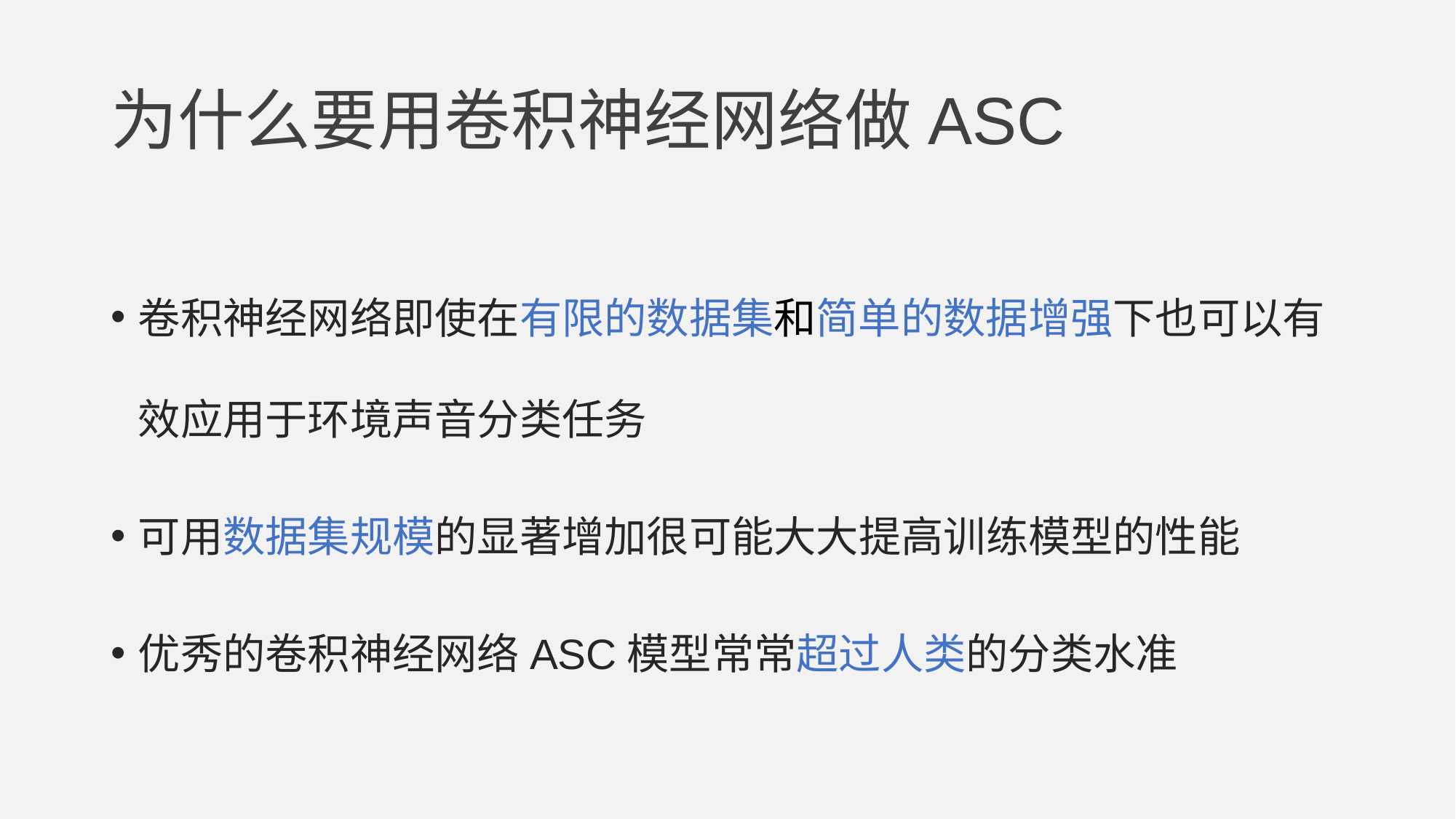

# 为什么要用卷积神经网络做ASC
卷积神经网络即使在有限的数据集和简单的数据增强下也可以有效应用于环境声音分类任务
可用数据集规模的显著增加很可能大大提高训练模型的性能
优秀的卷积神经网络ASC模型常常超过人类的分类水准